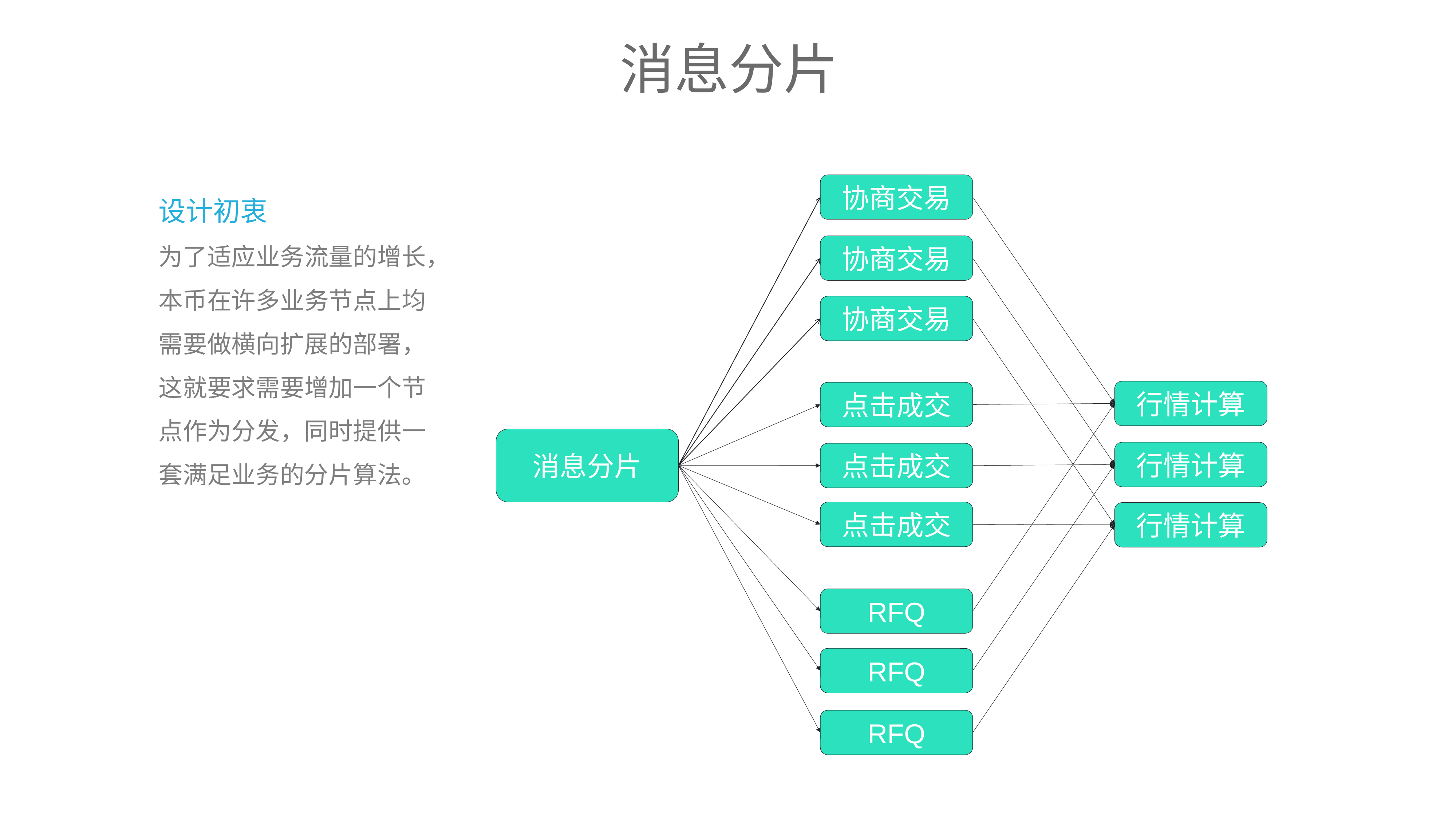

消息分片
设计初衷
为了适应业务流量的增长，本币在许多业务节点上均需要做横向扩展的部署，这就要求需要增加一个节点作为分发，同时提供一套满足业务的分片算法。

协商交易
协商交易
协商交易
行情计算
点击成交
消息分片
行情计算
点击成交
点击成交
行情计算
RFQ
RFQ
RFQ